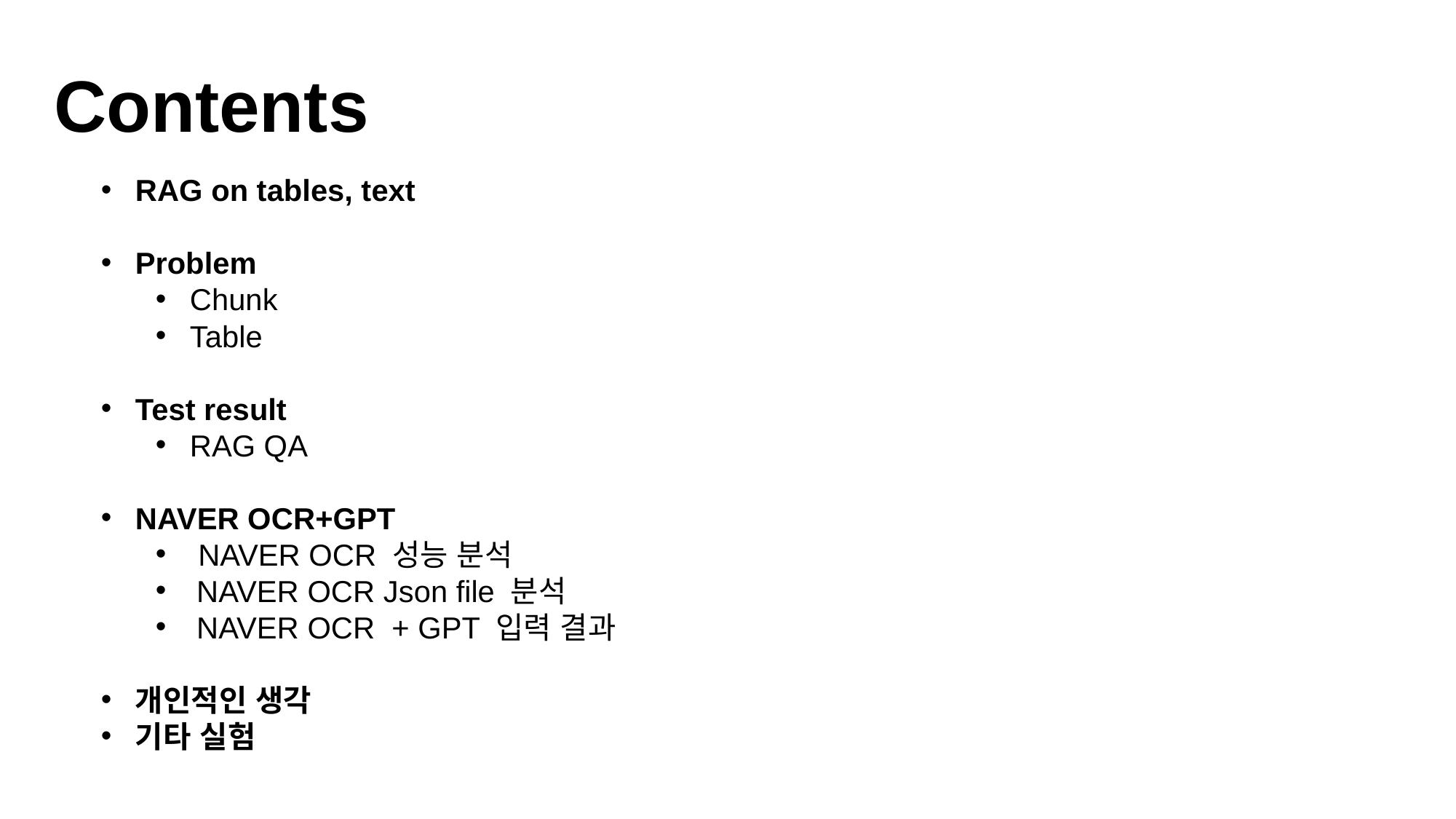

Contents
RAG on tables, text

Problem
Chunk
Table

Test result
RAG QA

NAVER OCR+GPT
 NAVER OCR 성능 분석
NAVER OCR Json file 분석
NAVER OCR  + GPT 입력 결과

개인적인 생각
기타 실험